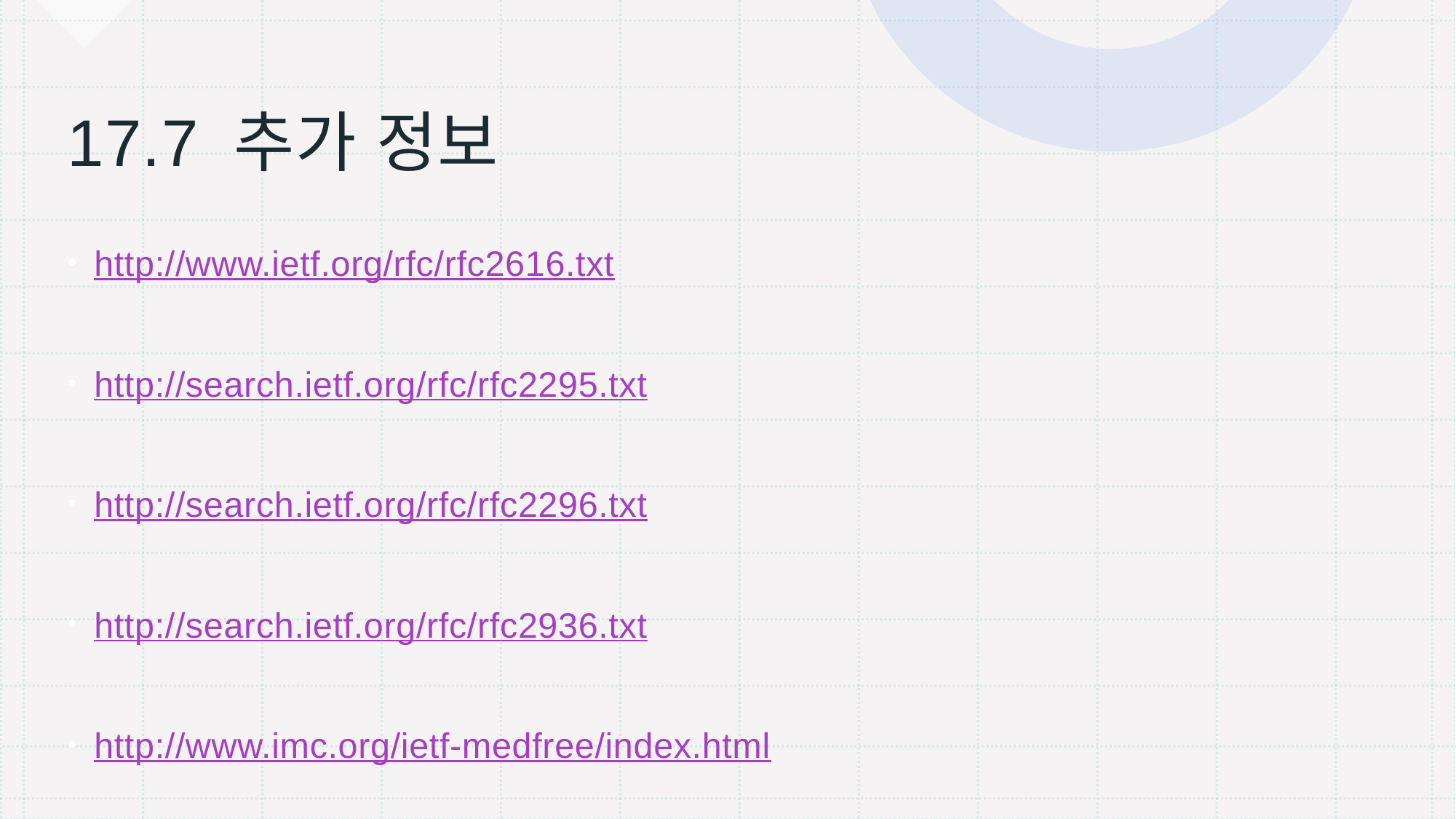

# 17.7 추가 정보
http://www.ietf.org/rfc/rfc2616.txt

http://search.ietf.org/rfc/rfc2295.txt

http://search.ietf.org/rfc/rfc2296.txt

http://search.ietf.org/rfc/rfc2936.txt

http://www.imc.org/ietf-medfree/index.html